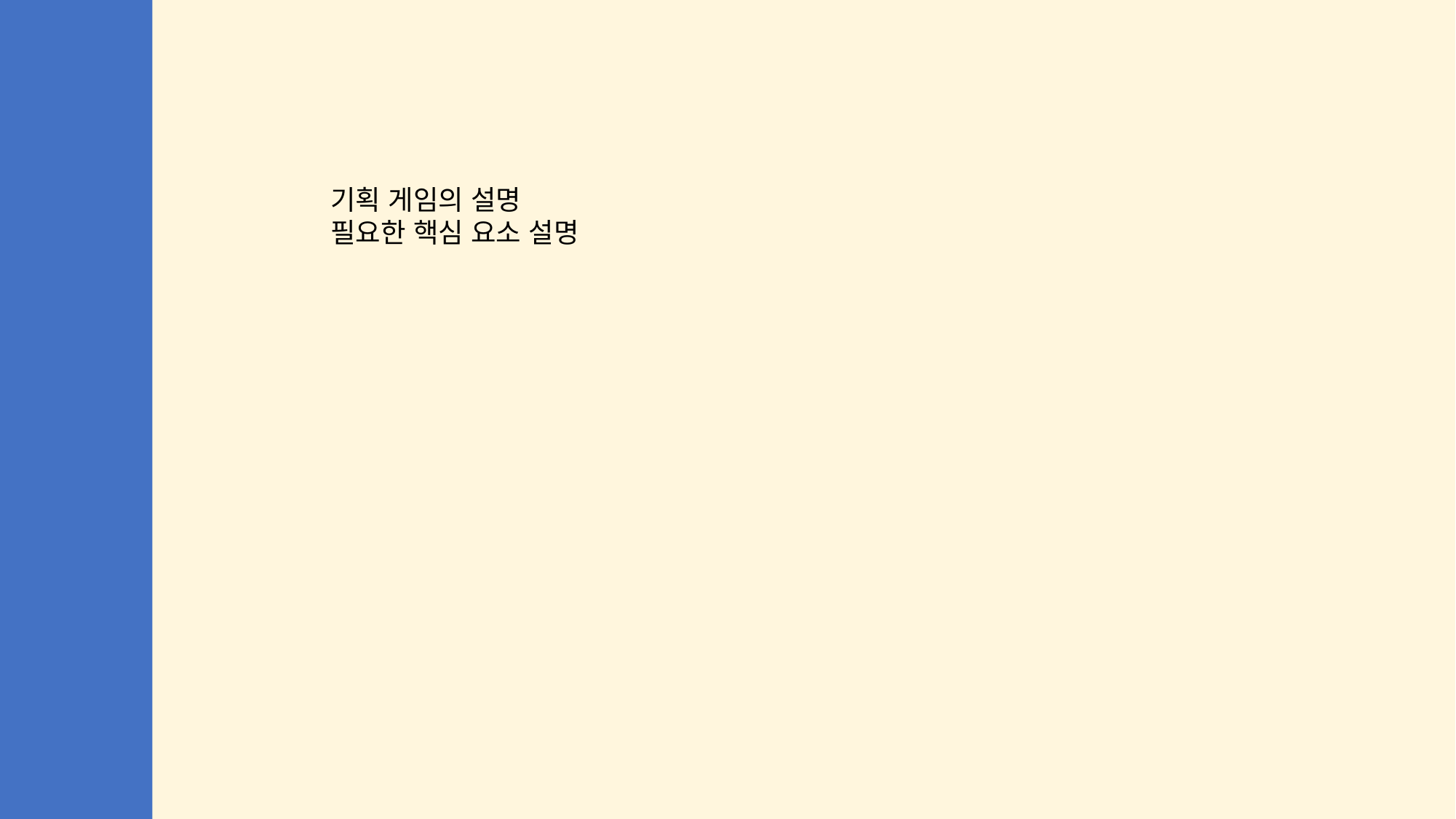

기획 게임의 설명
필요한 핵심 요소 설명